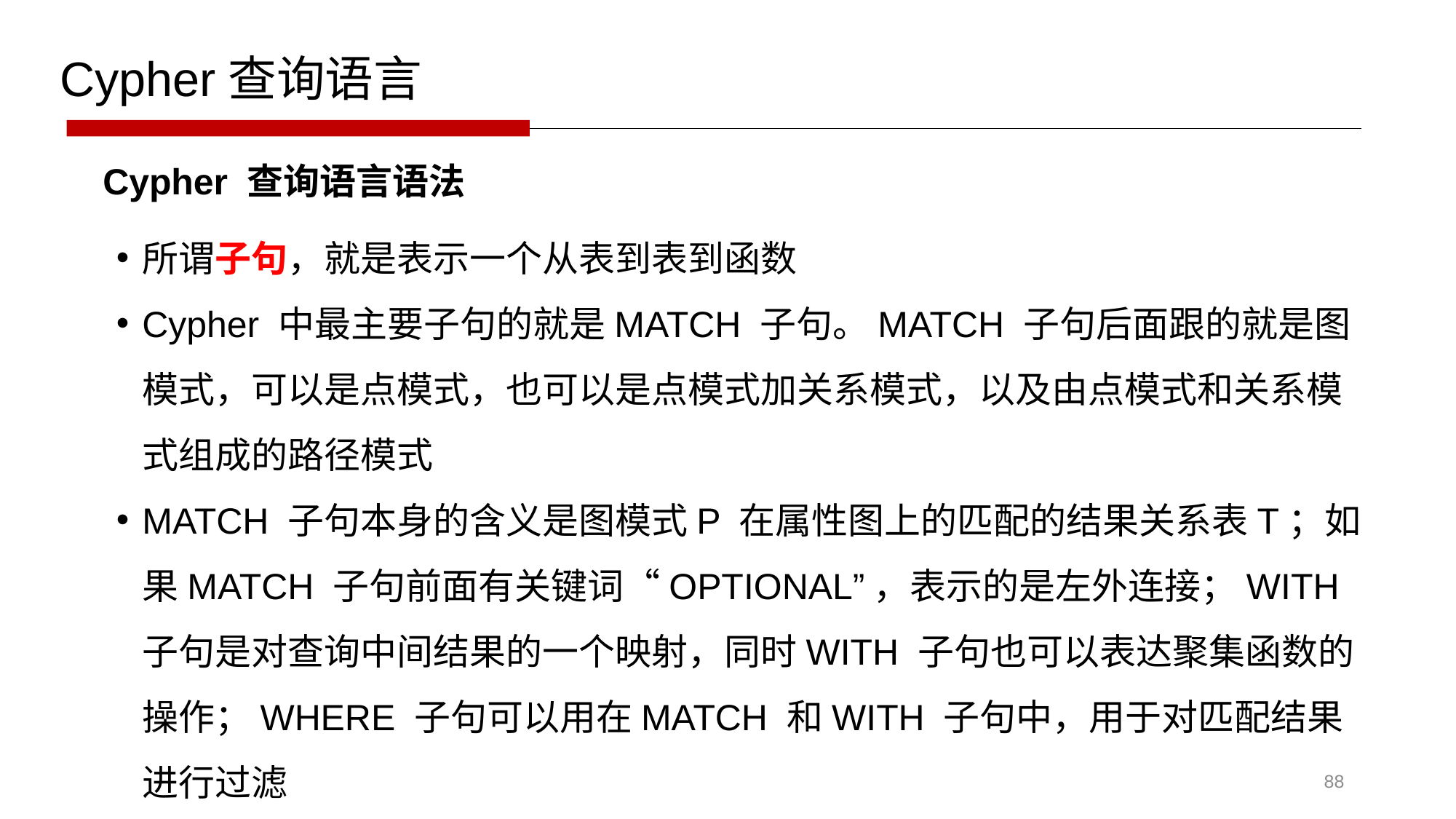

Cypher查询语言

Cypher 查询语言语法
所谓子句，就是表示一个从表到表到函数
Cypher 中最主要子句的就是MATCH 子句。MATCH 子句后面跟的就是图模式，可以是点模式，也可以是点模式加关系模式，以及由点模式和关系模式组成的路径模式
MATCH 子句本身的含义是图模式P 在属性图上的匹配的结果关系表T；如果MATCH 子句前面有关键词“OPTIONAL”，表示的是左外连接；WITH 子句是对查询中间结果的一个映射，同时WITH 子句也可以表达聚集函数的操作；WHERE 子句可以用在MATCH 和WITH 子句中，用于对匹配结果进行过滤
88